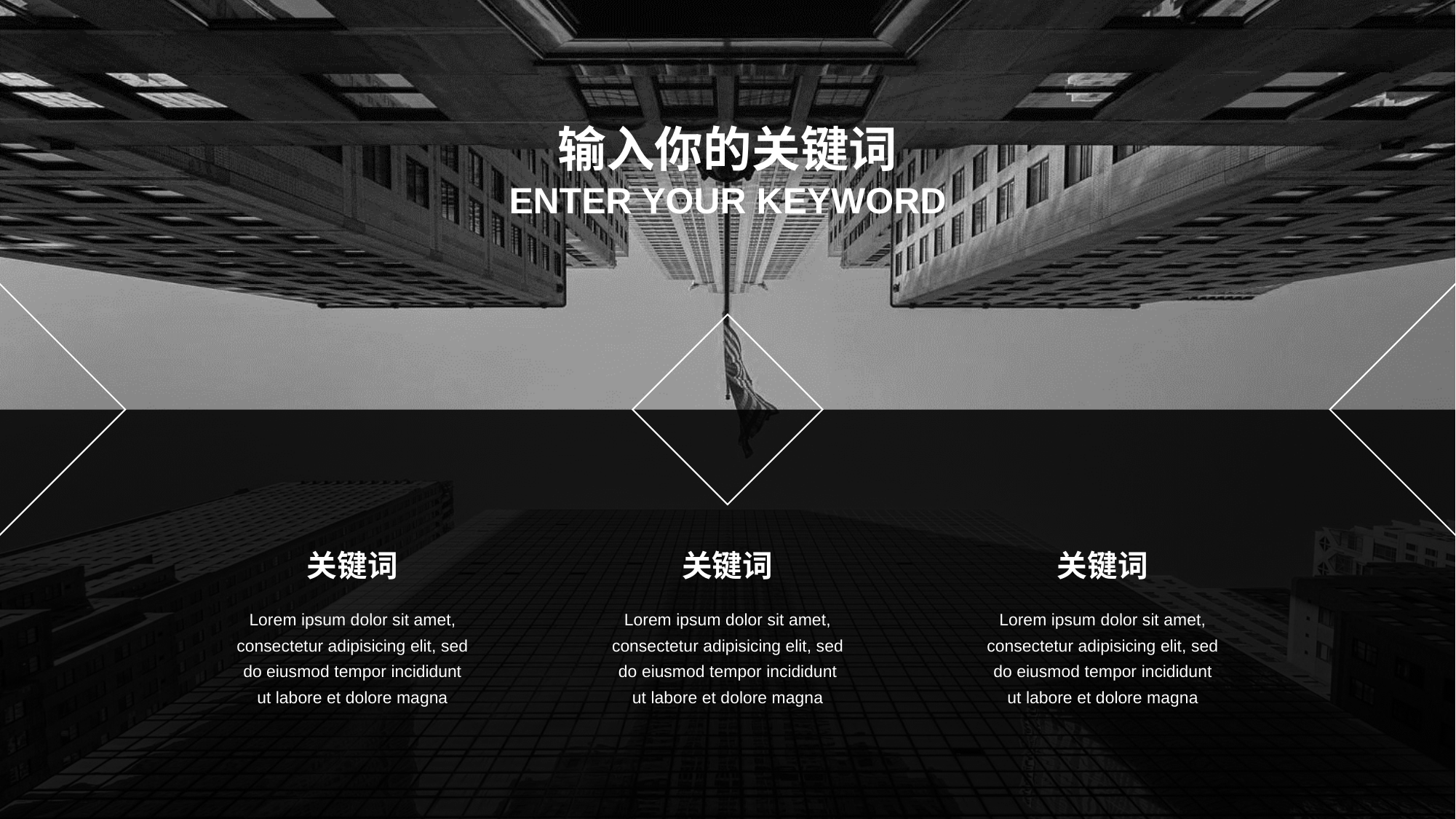

输入你的关键词
ENTER YOUR KEYWORD
关键词
关键词
关键词
Lorem ipsum dolor sit amet, consectetur adipisicing elit, sed do eiusmod tempor incididunt ut labore et dolore magna
Lorem ipsum dolor sit amet, consectetur adipisicing elit, sed do eiusmod tempor incididunt ut labore et dolore magna
Lorem ipsum dolor sit amet, consectetur adipisicing elit, sed do eiusmod tempor incididunt ut labore et dolore magna